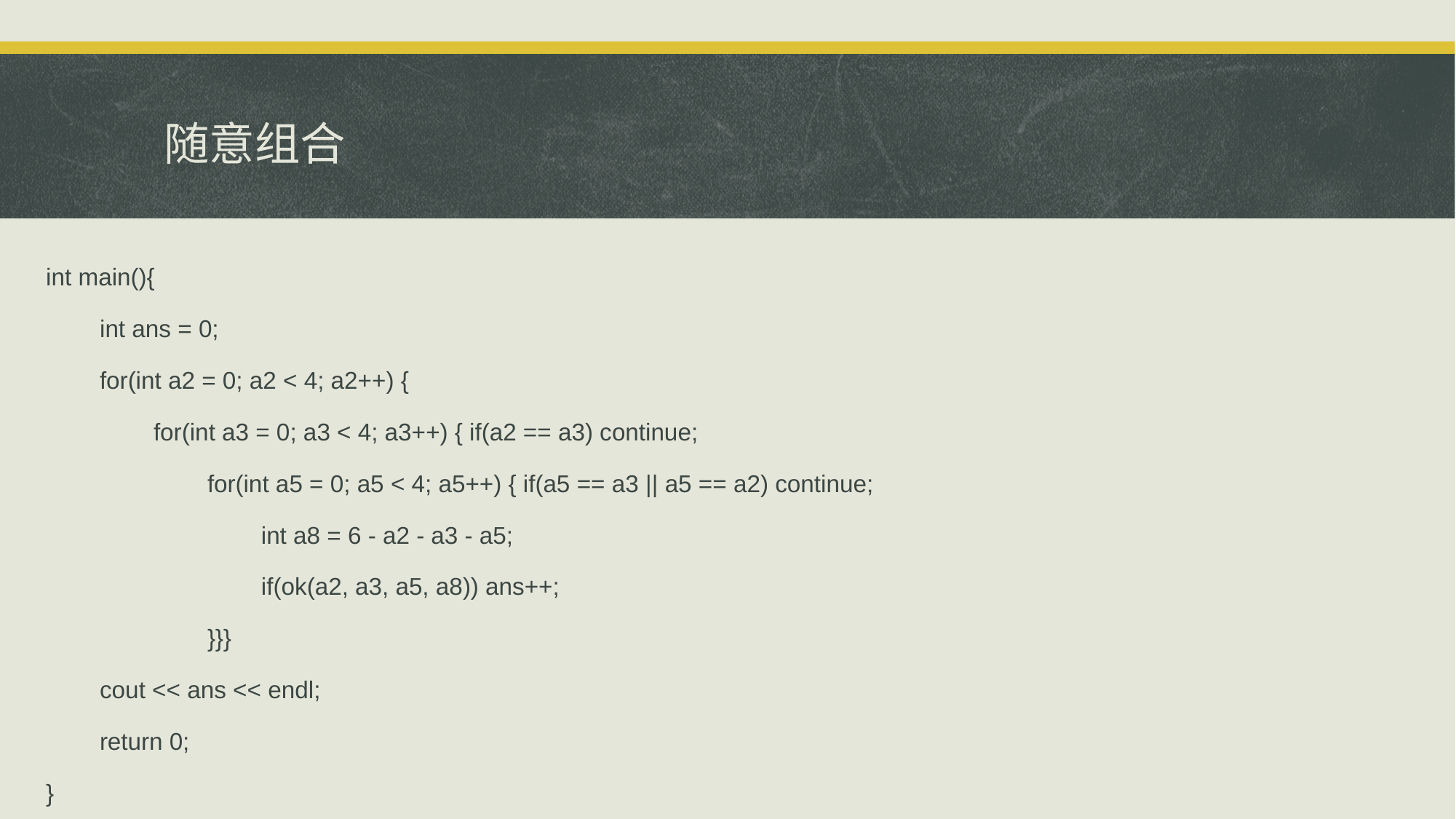

# 随意组合
int main(){
        int ans = 0;
        for(int a2 = 0; a2 < 4; a2++) {
                for(int a3 = 0; a3 < 4; a3++) { if(a2 == a3) continue;
                        for(int a5 = 0; a5 < 4; a5++) { if(a5 == a3 || a5 == a2) continue;
                                int a8 = 6 - a2 - a3 - a5;
                                if(ok(a2, a3, a5, a8)) ans++;
                        }}}
        cout << ans << endl;
        return 0;
}